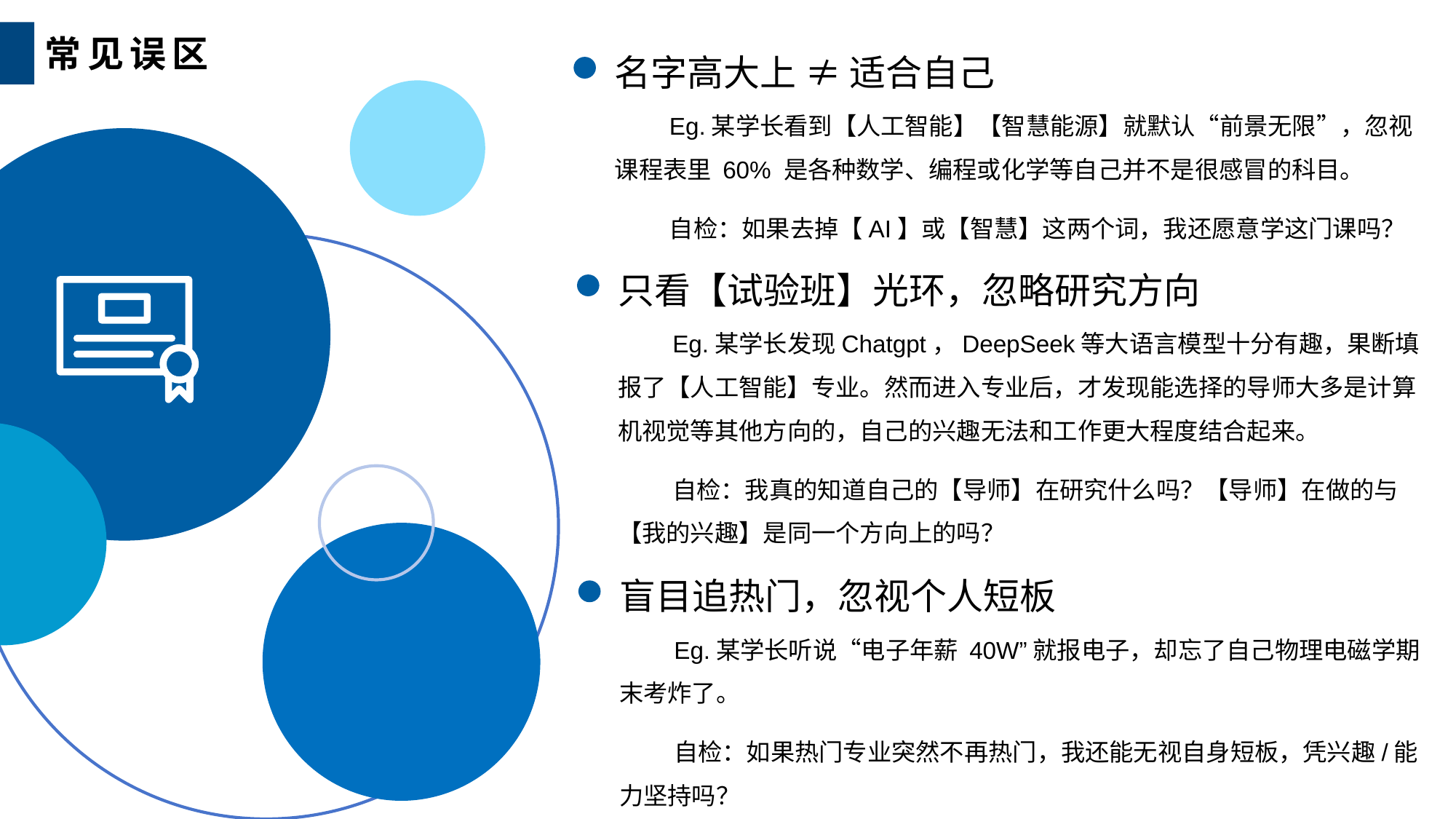

常见误区
名字高大上 ≠ 适合自己

Eg.某学长看到【人工智能】【智慧能源】就默认“前景无限”，忽视课程表里 60% 是各种数学、编程或化学等自己并不是很感冒的科目。
自检：如果去掉【AI】或【智慧】这两个词，我还愿意学这门课吗？

只看【试验班】光环，忽略研究方向

Eg.某学长发现Chatgpt，DeepSeek等大语言模型十分有趣，果断填报了【人工智能】专业。然而进入专业后，才发现能选择的导师大多是计算机视觉等其他方向的，自己的兴趣无法和工作更大程度结合起来。
自检：我真的知道自己的【导师】在研究什么吗？【导师】在做的与【我的兴趣】是同一个方向上的吗？

盲目追热门，忽视个人短板

Eg.某学长听说“电子年薪 40W”就报电子，却忘了自己物理电磁学期末考炸了。
自检：如果热门专业突然不再热门，我还能无视自身短板，凭兴趣/能力坚持吗？